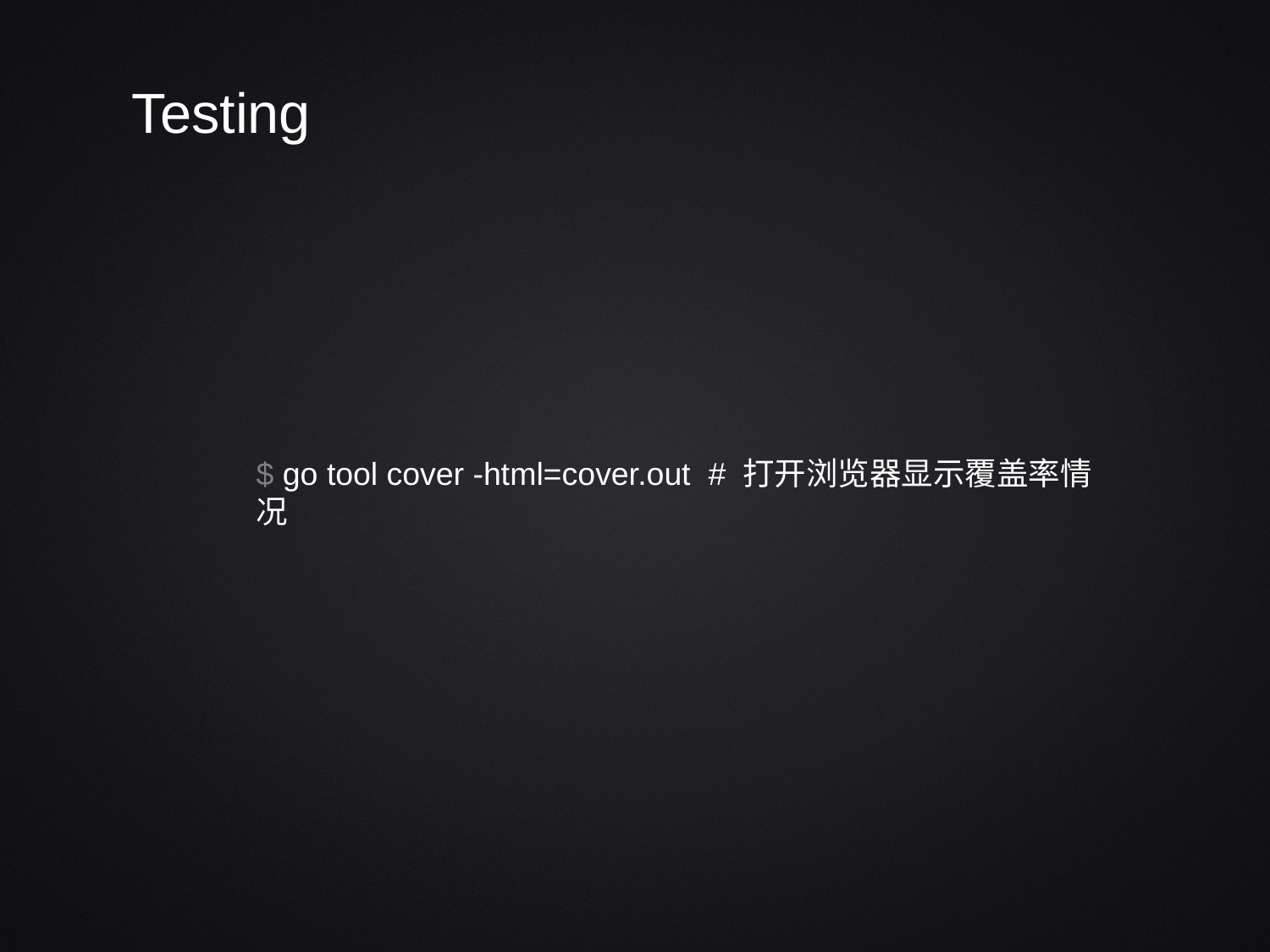

Testing
$ go tool cover -html=cover.out  # 打开浏览器显示覆盖率情况